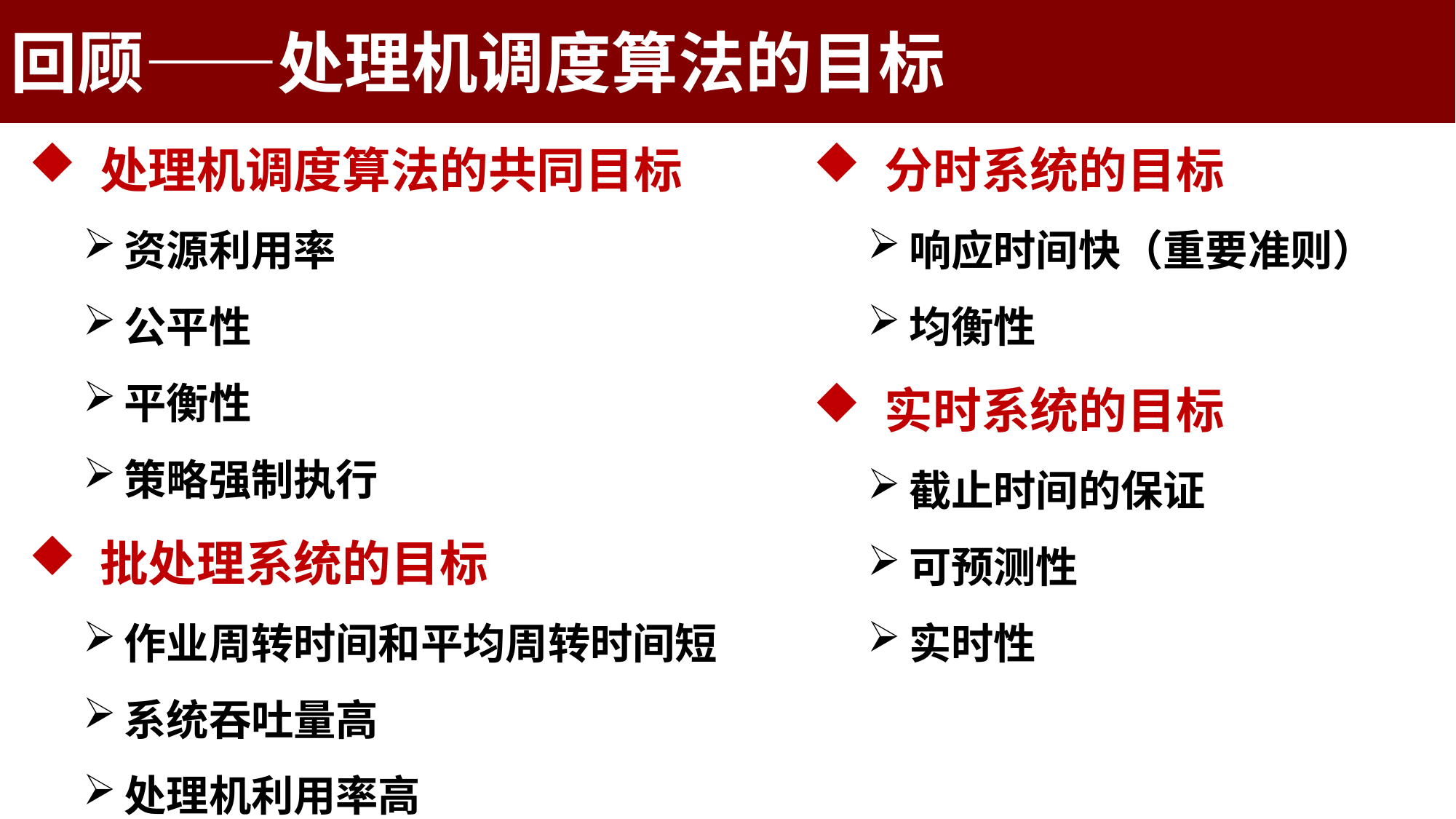

回顾——处理机调度算法的目标

3.1.2 处理机调度算法的目标
 处理机调度算法的共同目标
资源利用率
公平性
平衡性
策略强制执行
 批处理系统的目标
作业周转时间和平均周转时间短
系统吞吐量高
处理机利用率高
 分时系统的目标
响应时间快（重要准则）
均衡性
 实时系统的目标
截止时间的保证
可预测性
实时性